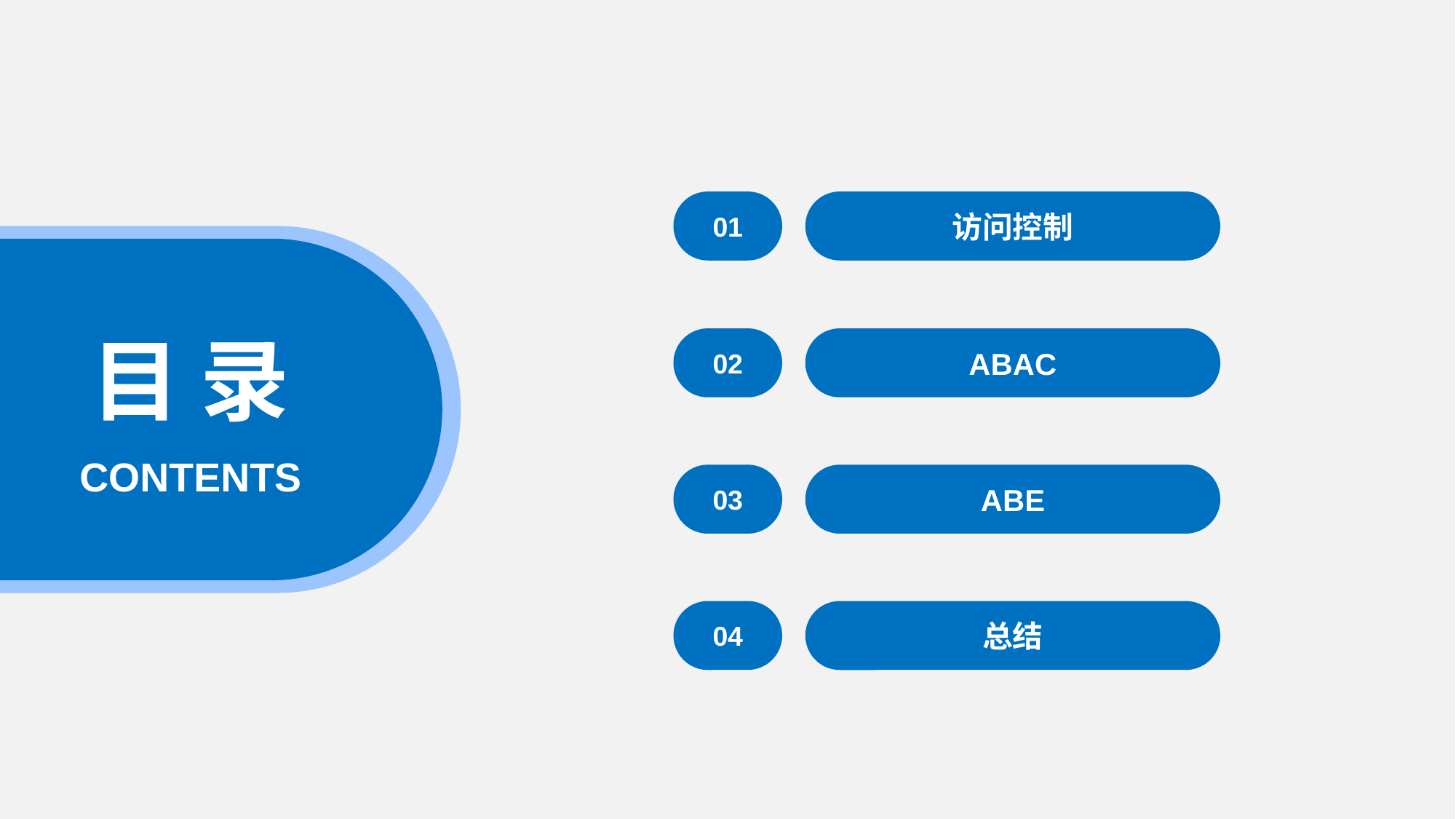

01
访问控制

目 录
02
ABAC
CONTENTS
03
ABE
04
总结